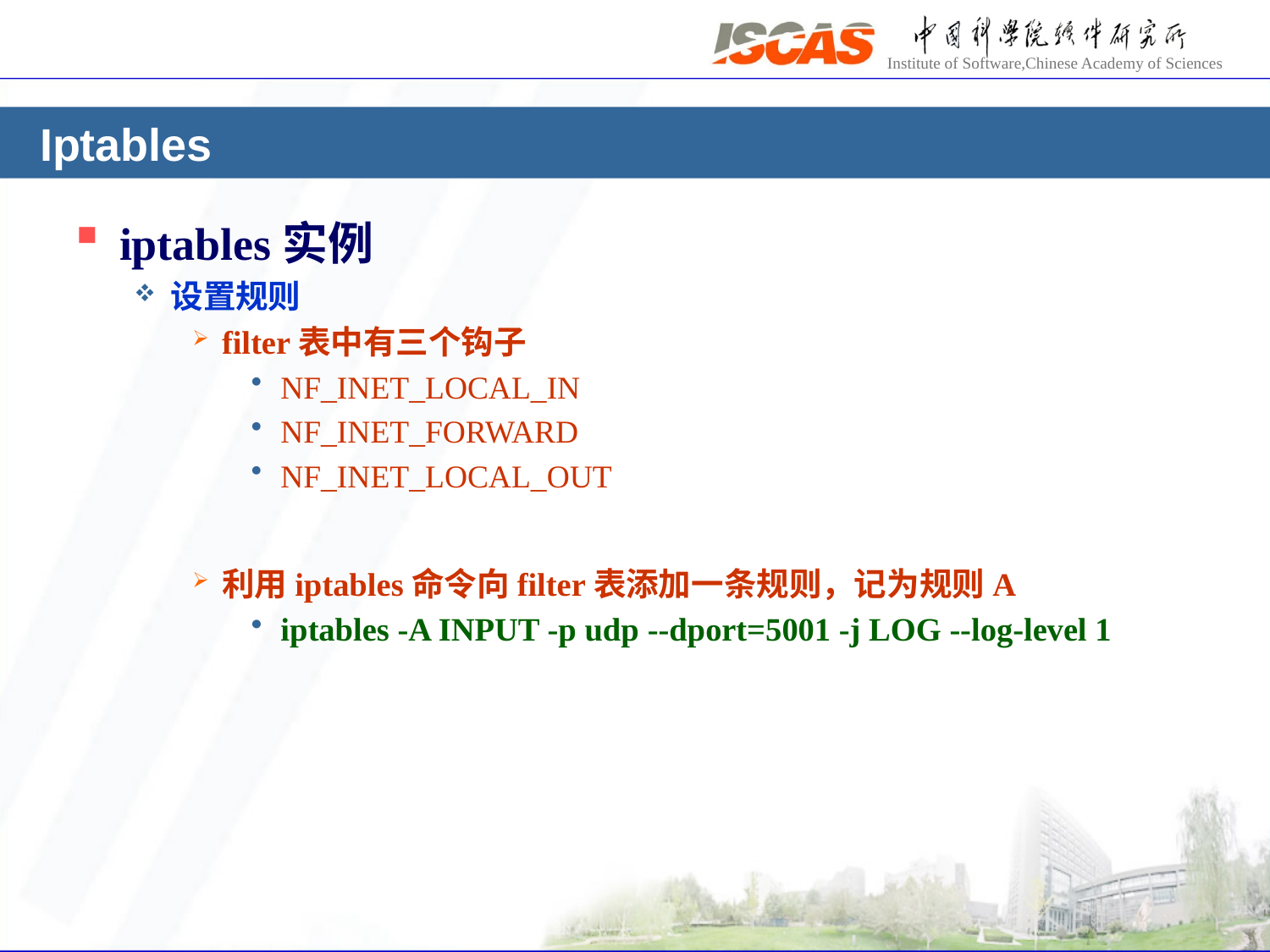

# Iptables
iptables实例
设置规则
filter表中有三个钩子
NF_INET_LOCAL_IN
NF_INET_FORWARD
NF_INET_LOCAL_OUT

利用iptables命令向filter表添加一条规则，记为规则A
iptables -A INPUT -p udp --dport=5001 -j LOG --log-level 1